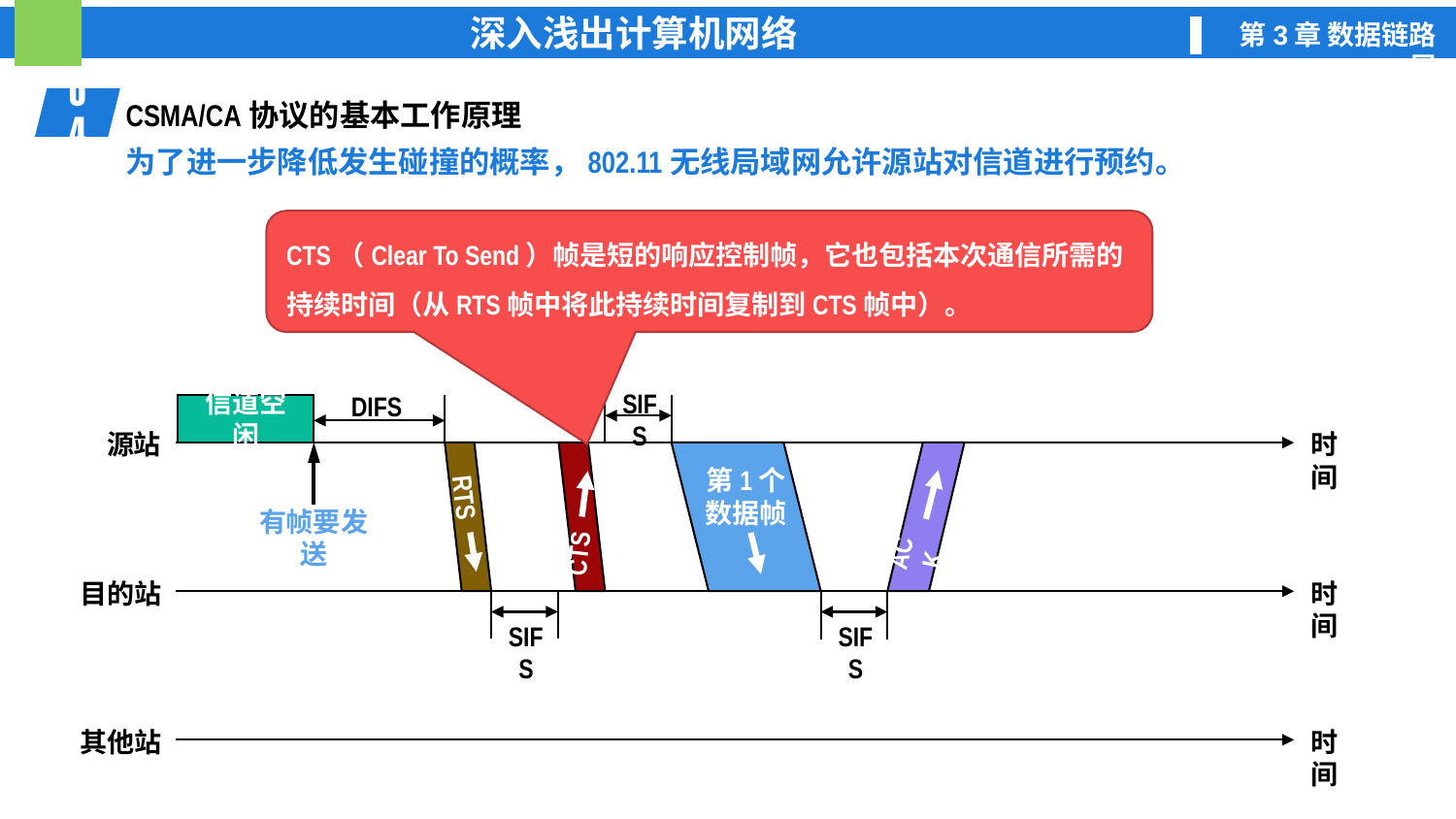

01
CSMA/CA协议的基本工作原理
04
为了进一步降低发生碰撞的概率，802.11无线局域网允许源站对信道进行预约。
CTS（Clear To Send）帧是短的响应控制帧，它也包括本次通信所需的持续时间（从RTS帧中将此持续时间复制到CTS帧中）。
SIFS
DIFS
信道空闲
源站
时间
时间
目的站
其他站
时间
有帧要发送

RTS

第1个
数据帧

ACK

CTS
SIFS
SIFS